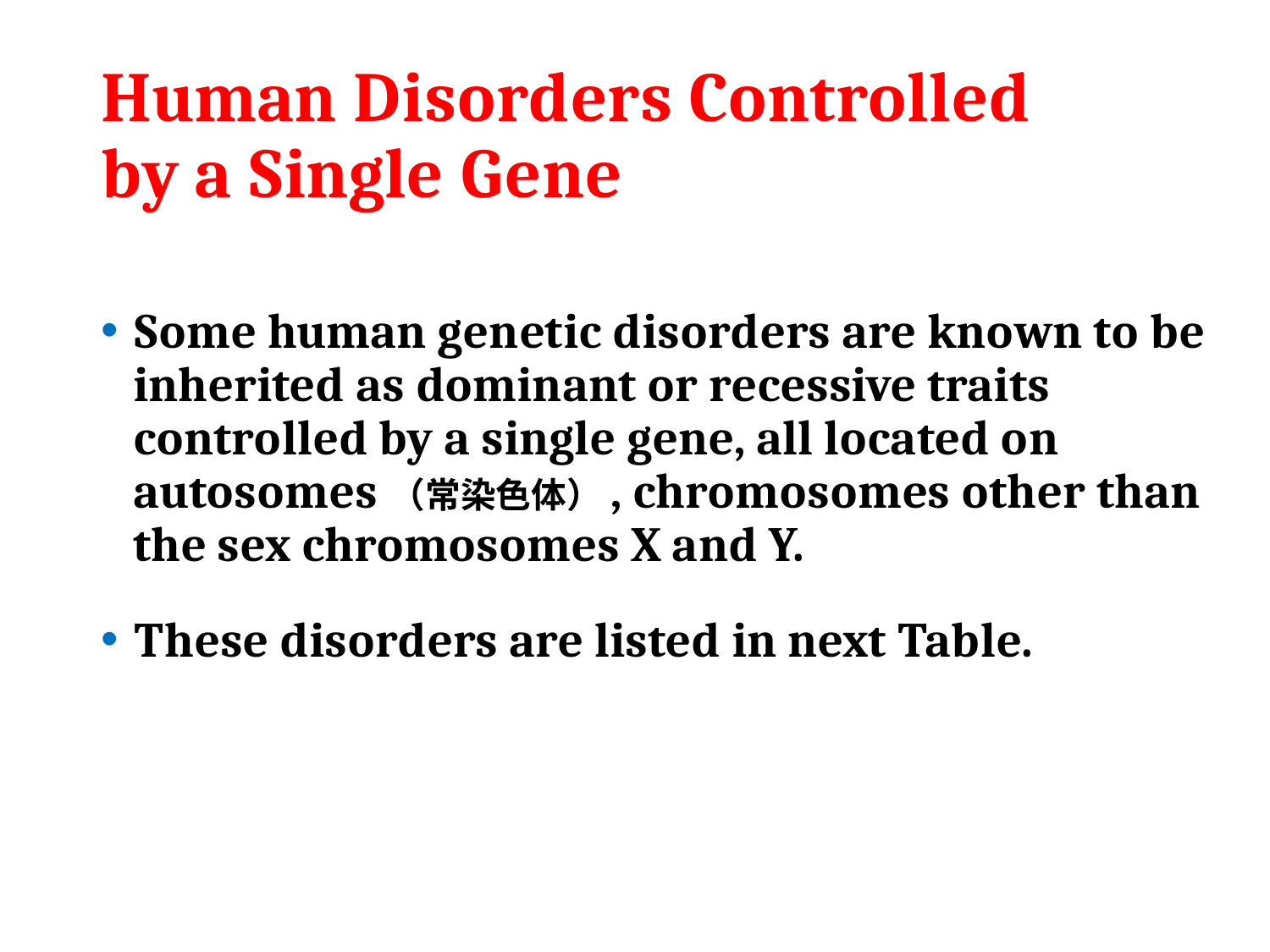

# Human Disorders Controlled by a Single Gene
Some human genetic disorders are known to be inherited as dominant or recessive traits controlled by a single gene, all located on autosomes（常染色体）, chromosomes other than the sex chromosomes X and Y.
These disorders are listed in next Table.